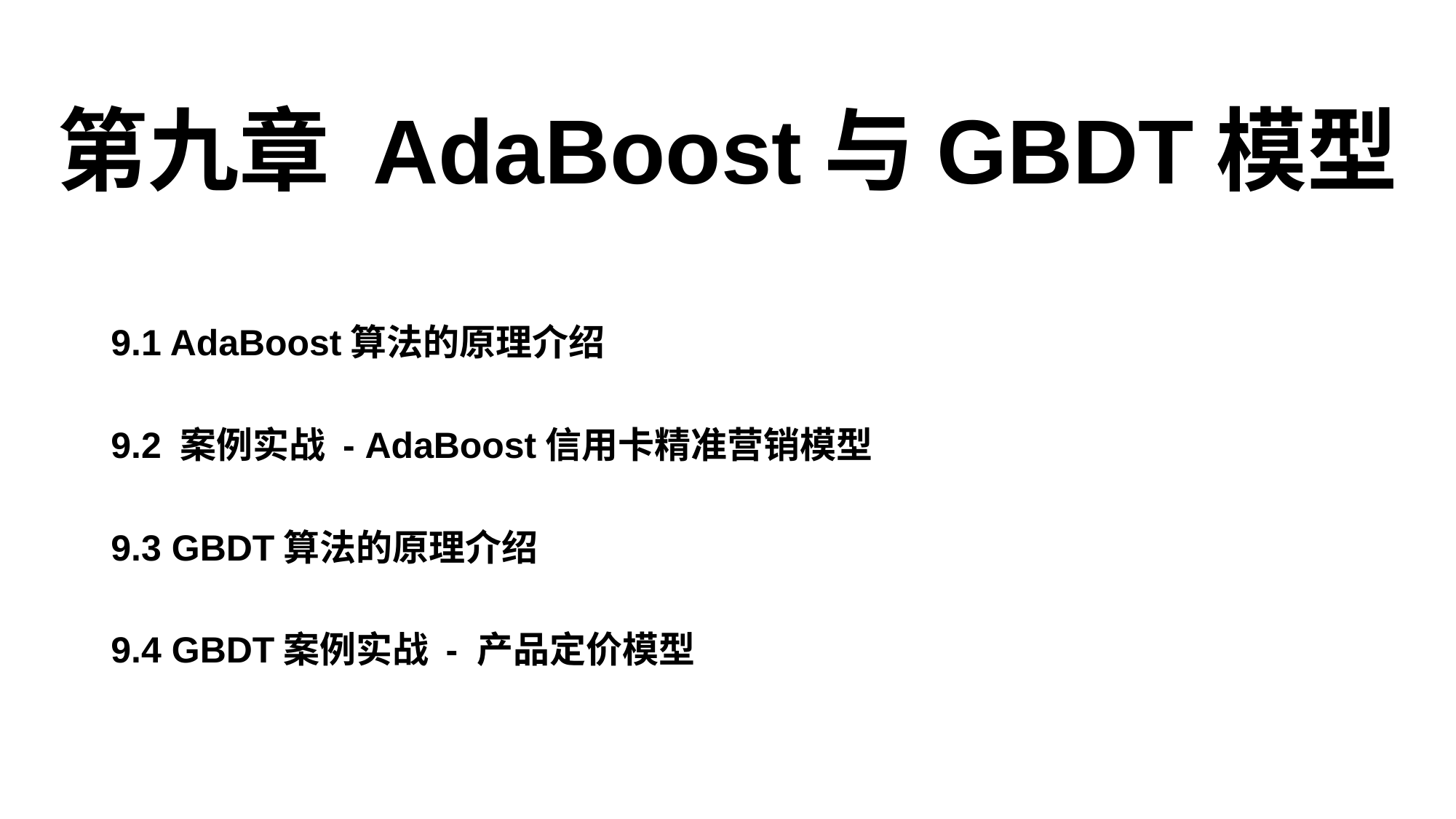

第九章 AdaBoost与GBDT模型
9.1 AdaBoost算法的原理介绍
9.2 案例实战 - AdaBoost信用卡精准营销模型
9.3 GBDT算法的原理介绍
9.4 GBDT案例实战 - 产品定价模型